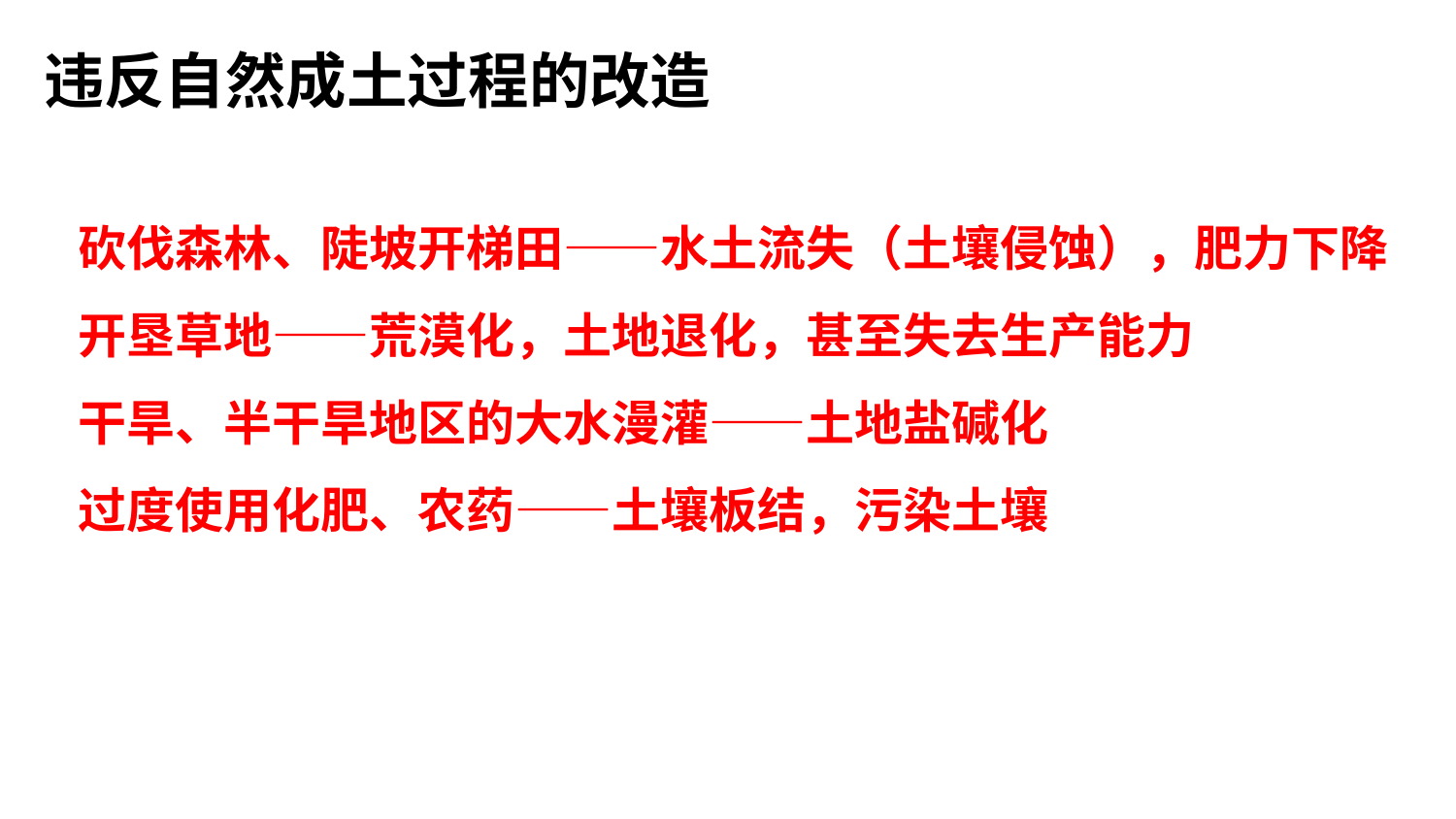

违反自然成土过程的改造

砍伐森林、陡坡开梯田——水土流失（土壤侵蚀），肥力下降
开垦草地——荒漠化，土地退化，甚至失去生产能力
干旱、半干旱地区的大水漫灌——土地盐碱化
过度使用化肥、农药——土壤板结，污染土壤